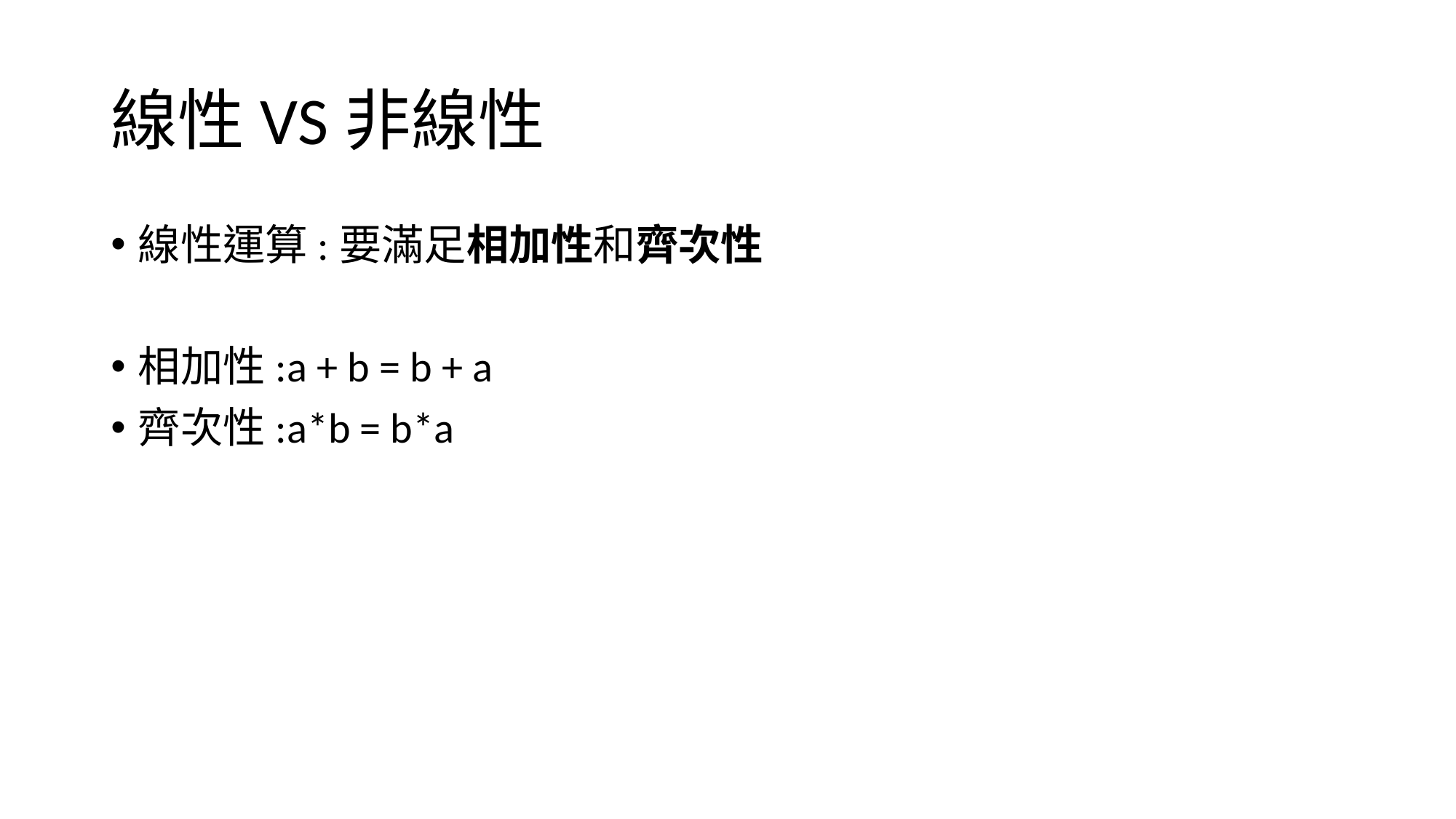

# 線性VS非線性
線性運算:要滿足相加性和齊次性

相加性:a + b = b + a
齊次性:a*b = b*a